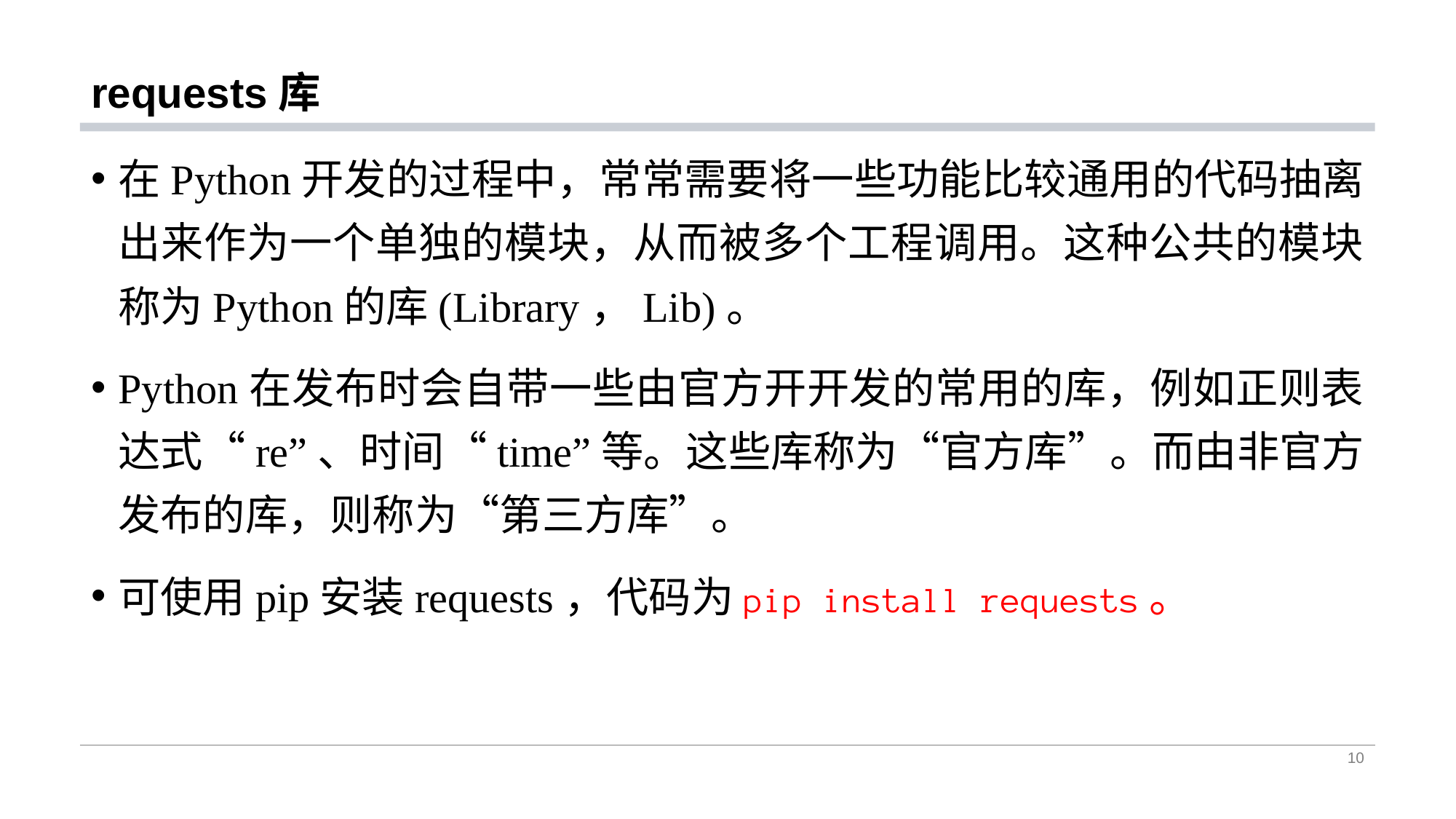

# requests库
在Python开发的过程中，常常需要将一些功能比较通用的代码抽离出来作为一个单独的模块，从而被多个工程调用。这种公共的模块称为Python的库(Library，Lib)。
Python在发布时会自带一些由官方开开发的常用的库，例如正则表达式“re”、时间“time”等。这些库称为“官方库”。而由非官方发布的库，则称为“第三方库”。
可使用pip安装requests，代码为pip install requests。
10